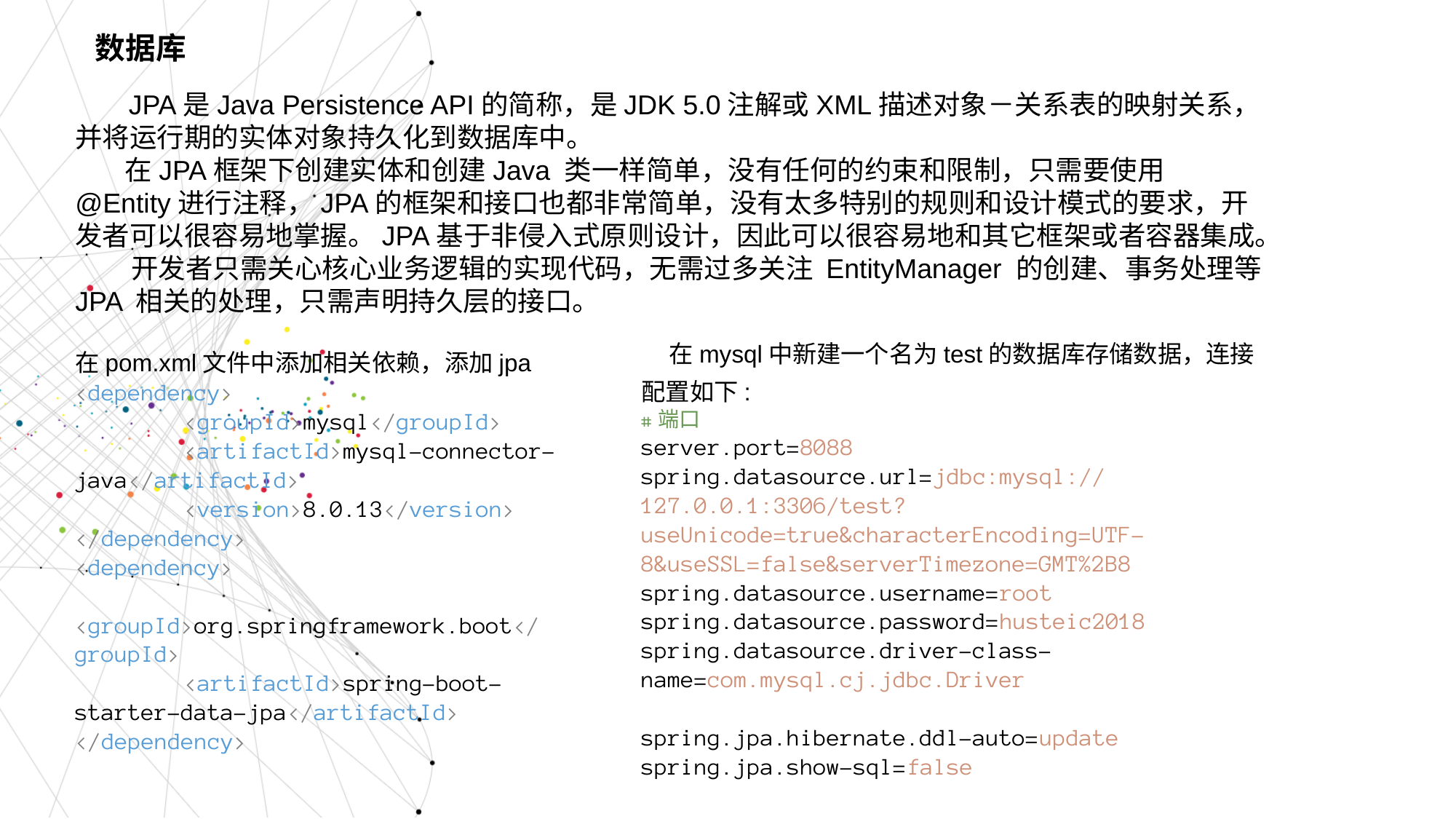

数据库

       JPA是Java Persistence API的简称，是JDK 5.0注解或XML描述对象－关系表的映射关系，并将运行期的实体对象持久化到数据库中。
       在JPA框架下创建实体和创建Java 类一样简单，没有任何的约束和限制，只需要使用@Entity进行注释，JPA的框架和接口也都非常简单，没有太多特别的规则和设计模式的要求，开发者可以很容易地掌握。JPA基于非侵入式原则设计，因此可以很容易地和其它框架或者容器集成。
        开发者只需关心核心业务逻辑的实现代码，无需过多关注 EntityManager 的创建、事务处理等 JPA 相关的处理，只需声明持久层的接口。
    在mysql中新建一个名为test的数据库存储数据，连接配置如下:
#端口
server.port=8088
spring.datasource.url=jdbc:mysql://127.0.0.1:3306/test?useUnicode=true&characterEncoding=UTF-8&useSSL=false&serverTimezone=GMT%2B8
spring.datasource.username=root
spring.datasource.password=husteic2018
spring.datasource.driver-class-name=com.mysql.cj.jdbc.Driver
spring.jpa.hibernate.ddl-auto=update
spring.jpa.show-sql=false

在pom.xml文件中添加相关依赖，添加jpa
<dependency>
	<groupId>mysql</groupId>
	<artifactId>mysql-connector-java</artifactId>
	<version>8.0.13</version>
</dependency>
<dependency>
	<groupId>org.springframework.boot</groupId>
	<artifactId>spring-boot-starter-data-jpa</artifactId>
</dependency>